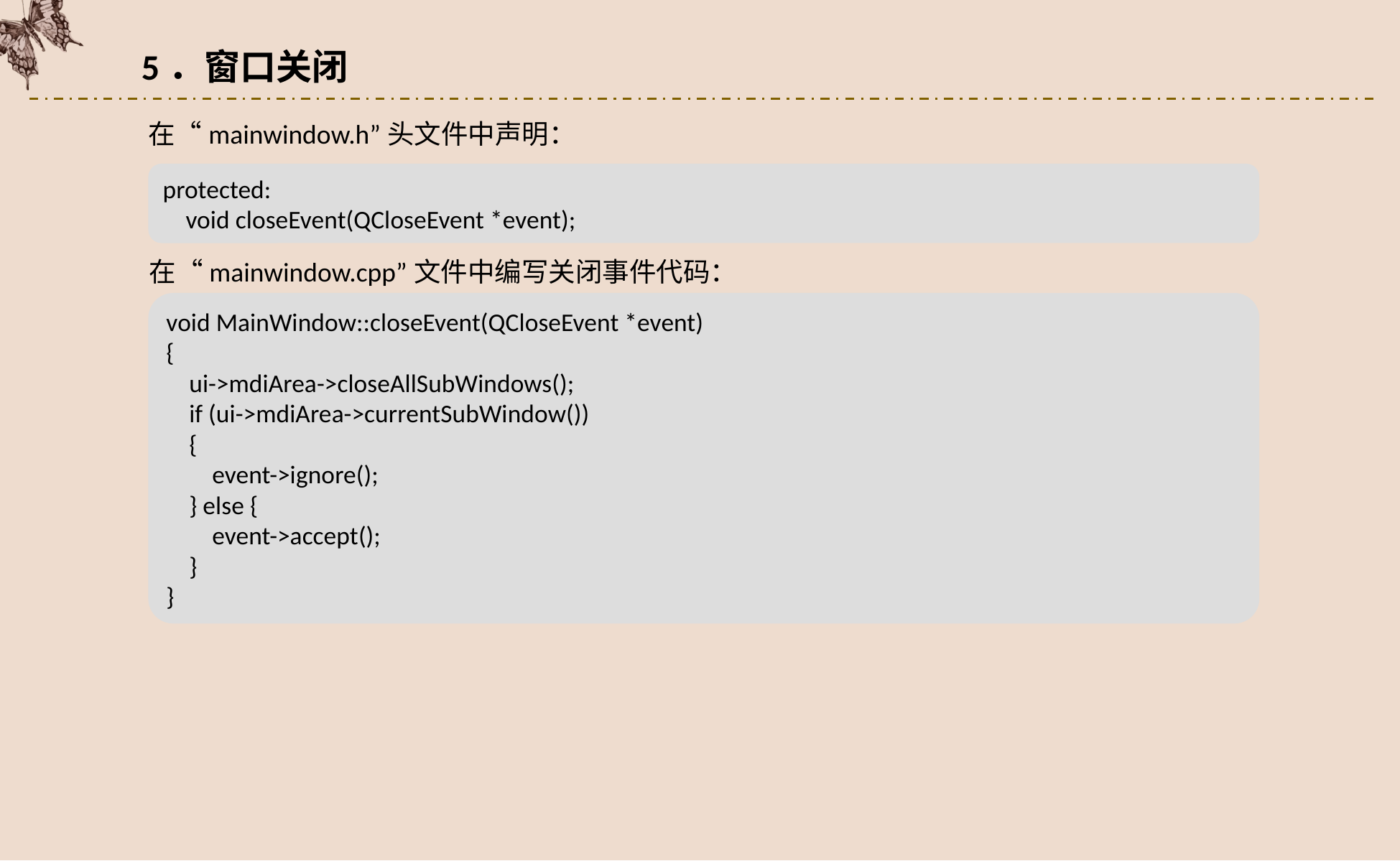

5．窗口关闭
在“mainwindow.h”头文件中声明：
protected:
    void closeEvent(QCloseEvent *event);
在“mainwindow.cpp”文件中编写关闭事件代码：
void MainWindow::closeEvent(QCloseEvent *event)
{
    ui->mdiArea->closeAllSubWindows();
    if (ui->mdiArea->currentSubWindow())
    {
        event->ignore();
    } else {
        event->accept();
    }
}